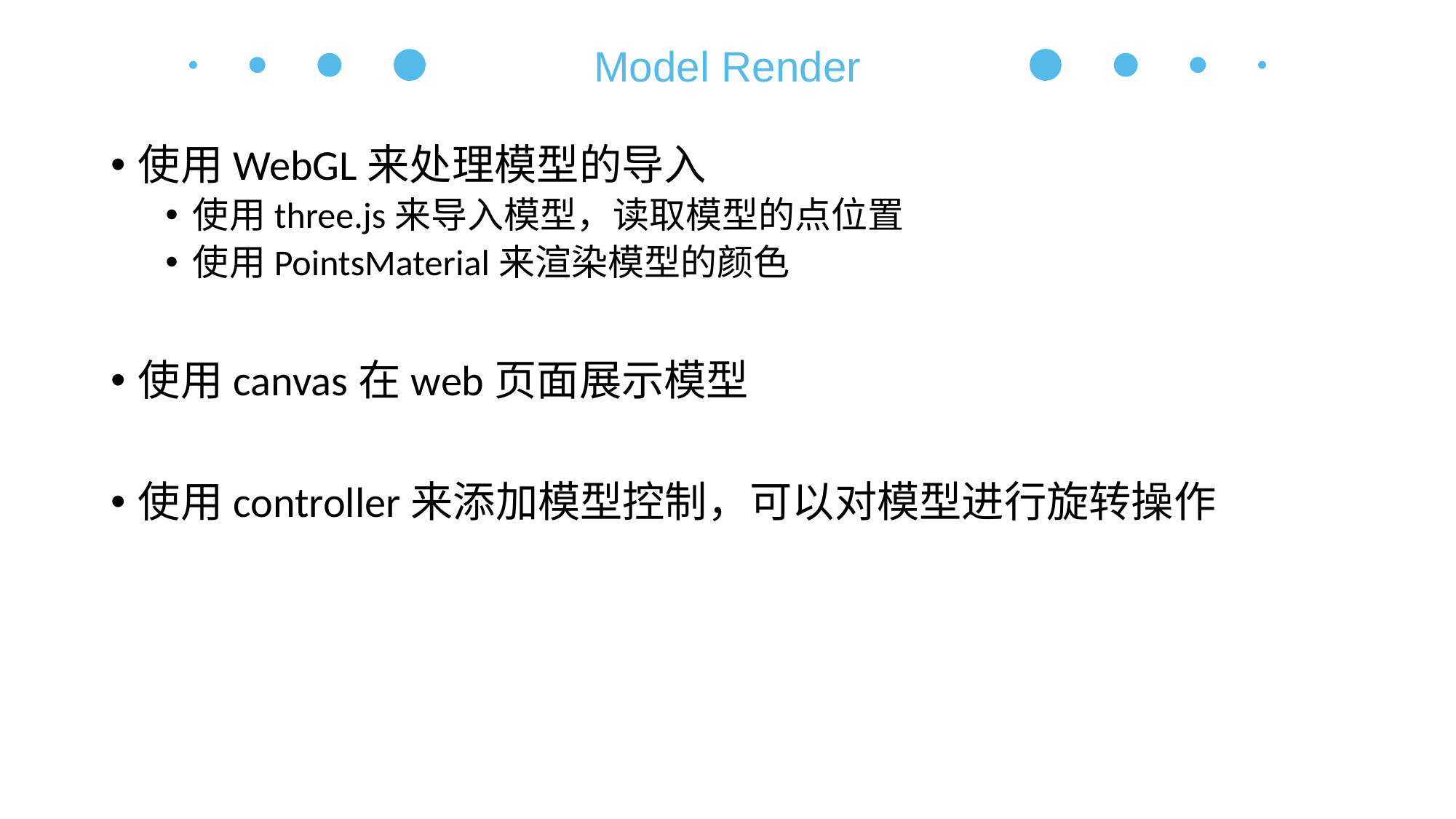

Model Render

使用WebGL来处理模型的导入
使用three.js来导入模型，读取模型的点位置
使用PointsMaterial来渲染模型的颜色

使用canvas在web页面展示模型

使用controller来添加模型控制，可以对模型进行旋转操作